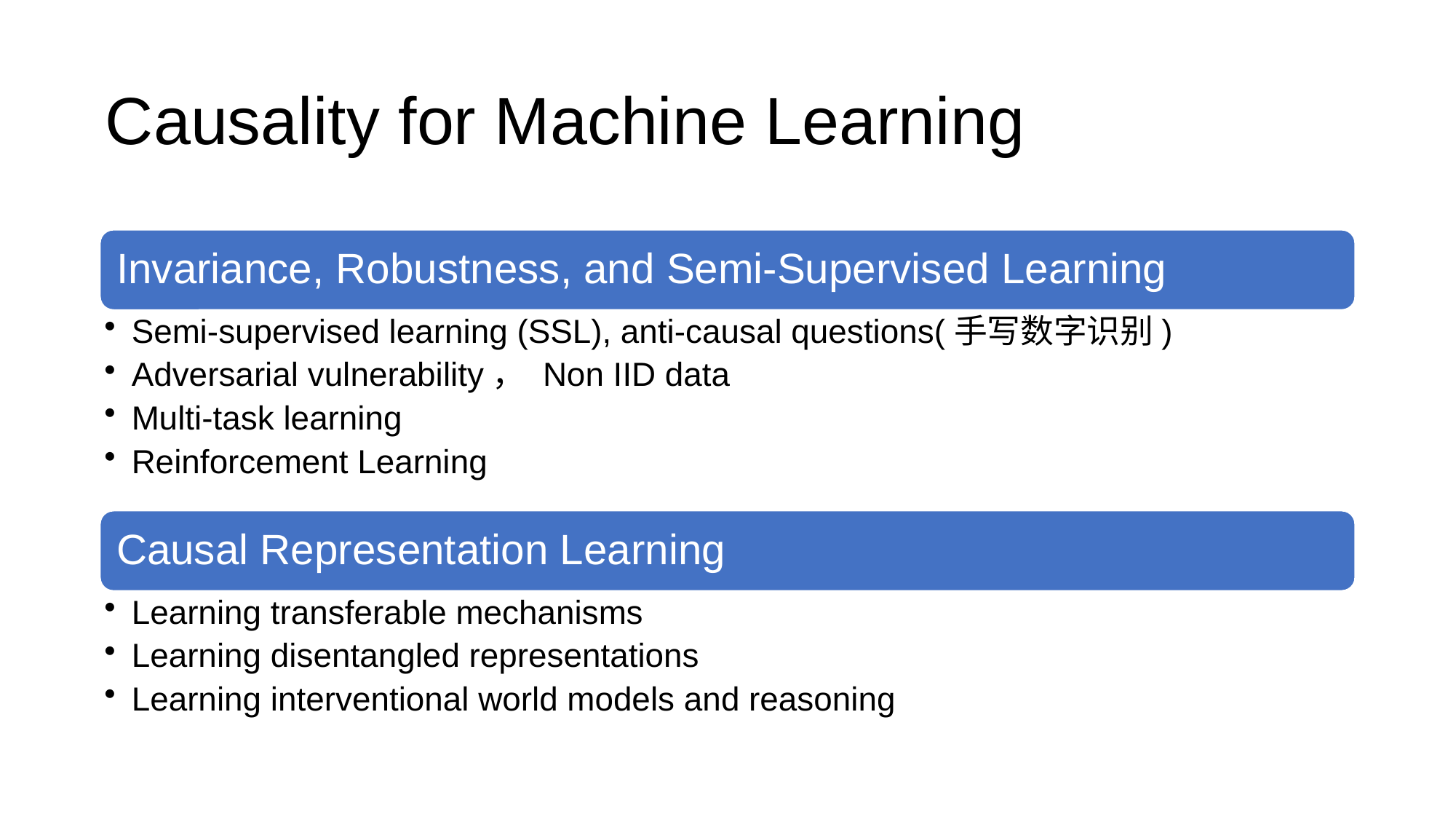

# Causality for Machine Learning

Invariance, Robustness, and Semi-Supervised Learning
Semi-supervised learning (SSL), anti-causal questions(手写数字识别)
Adversarial vulnerability， Non IID data
Multi-task learning
Reinforcement Learning

Causal Representation Learning
Learning transferable mechanisms
Learning disentangled representations
Learning interventional world models and reasoning